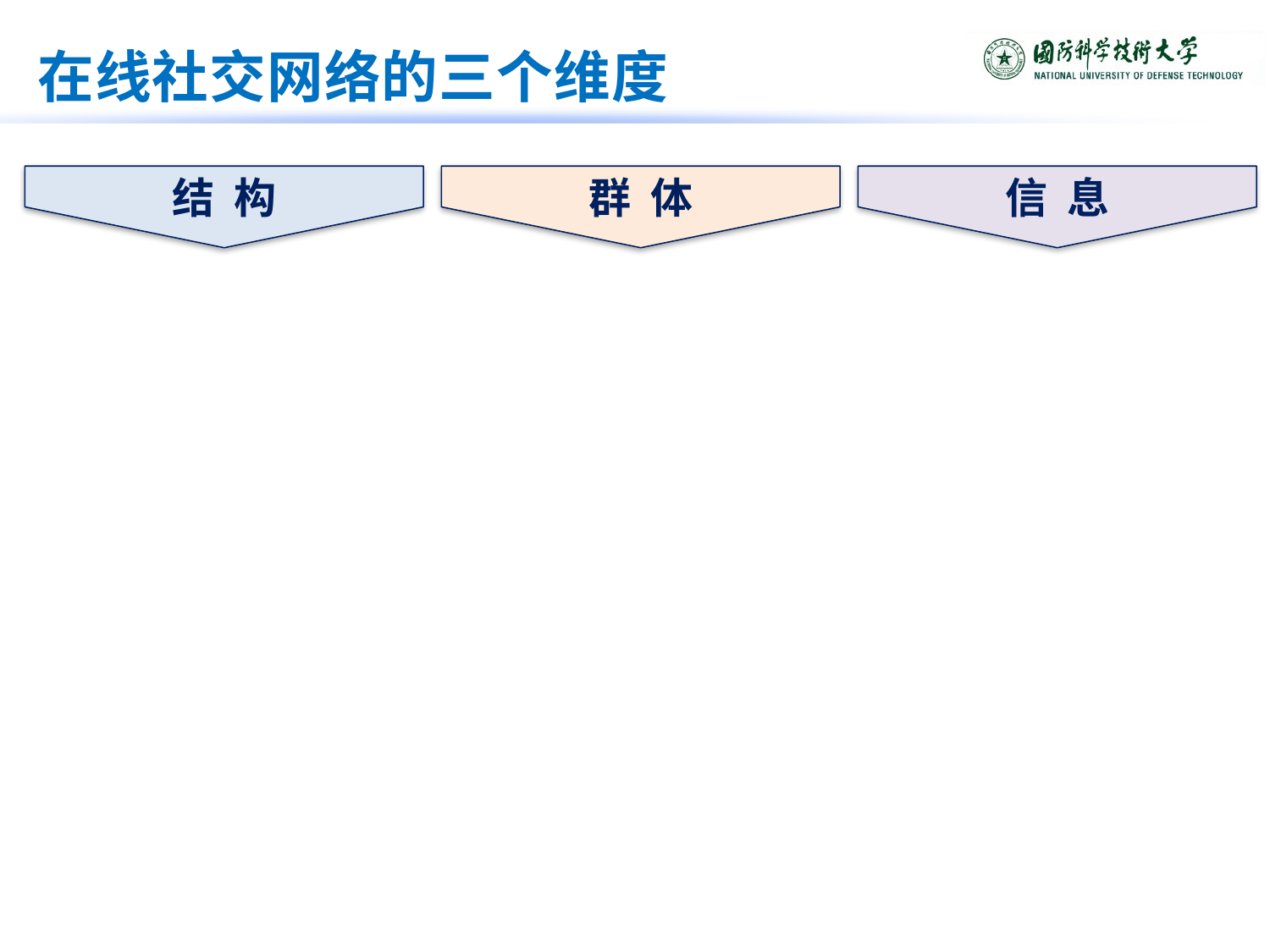

群  体
结  构
信  息
# 在线社交网络的三个维度